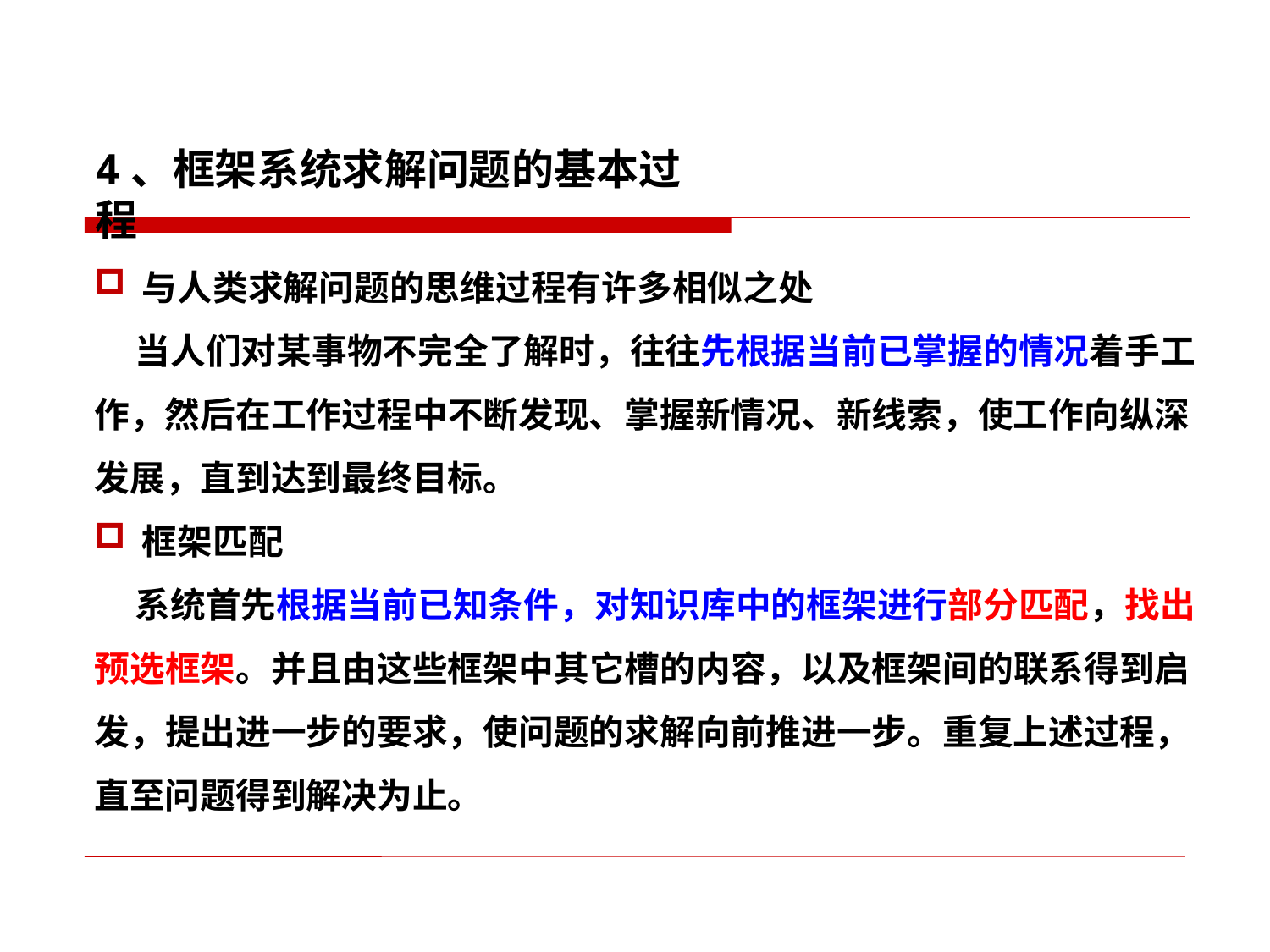

4、框架系统求解问题的基本过程
与人类求解问题的思维过程有许多相似之处
    当人们对某事物不完全了解时，往往先根据当前已掌握的情况着手工作，然后在工作过程中不断发现、掌握新情况、新线索，使工作向纵深发展，直到达到最终目标。
框架匹配
    系统首先根据当前已知条件，对知识库中的框架进行部分匹配，找出预选框架。并且由这些框架中其它槽的内容，以及框架间的联系得到启发，提出进一步的要求，使问题的求解向前推进一步。重复上述过程，直至问题得到解决为止。